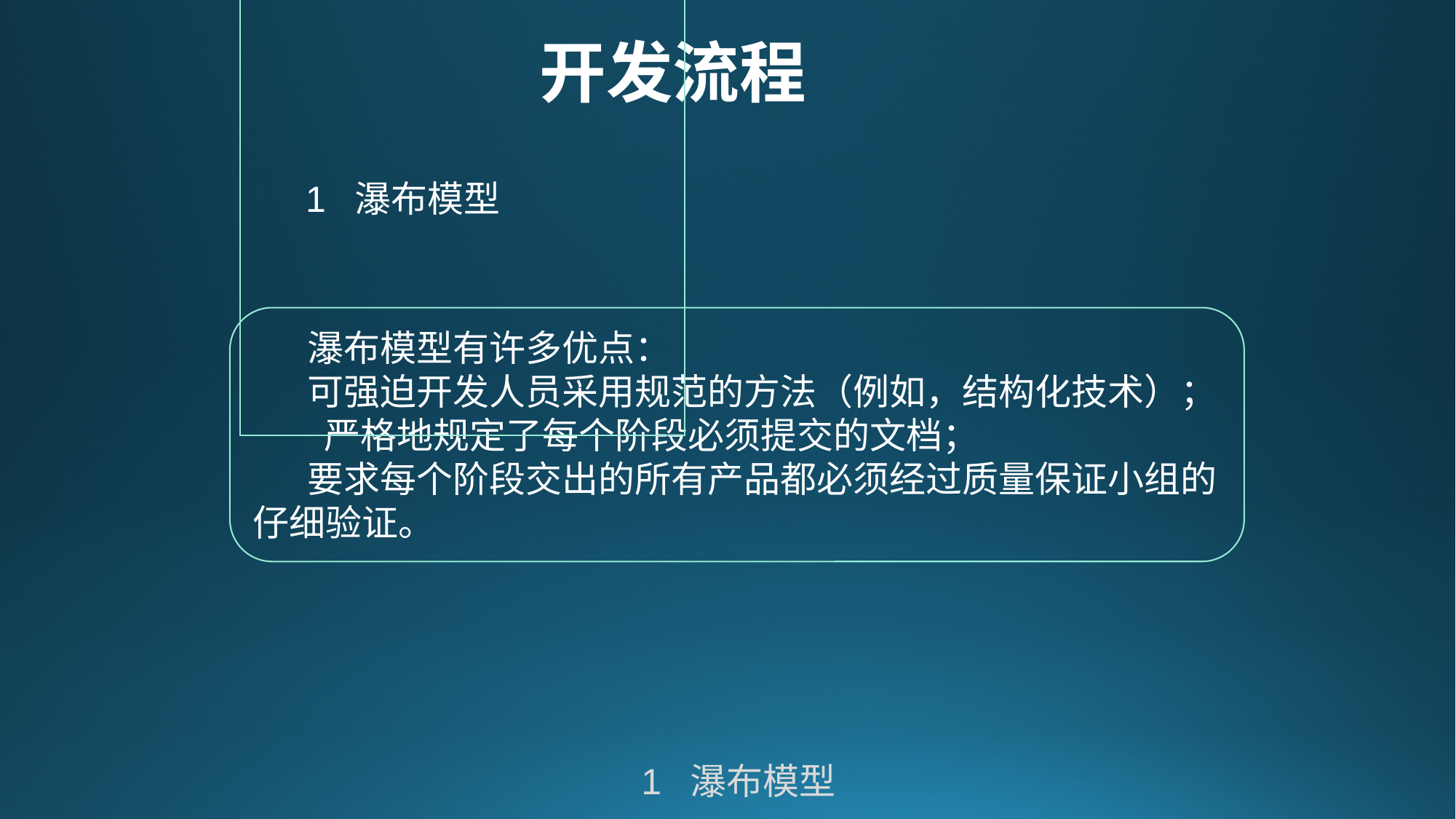

开发流程
1  瀑布模型
瀑布模型有许多优点：
可强迫开发人员采用规范的方法（例如，结构化技术）；
 严格地规定了每个阶段必须提交的文档；
要求每个阶段交出的所有产品都必须经过质量保证小组的仔细验证。
1  瀑布模型